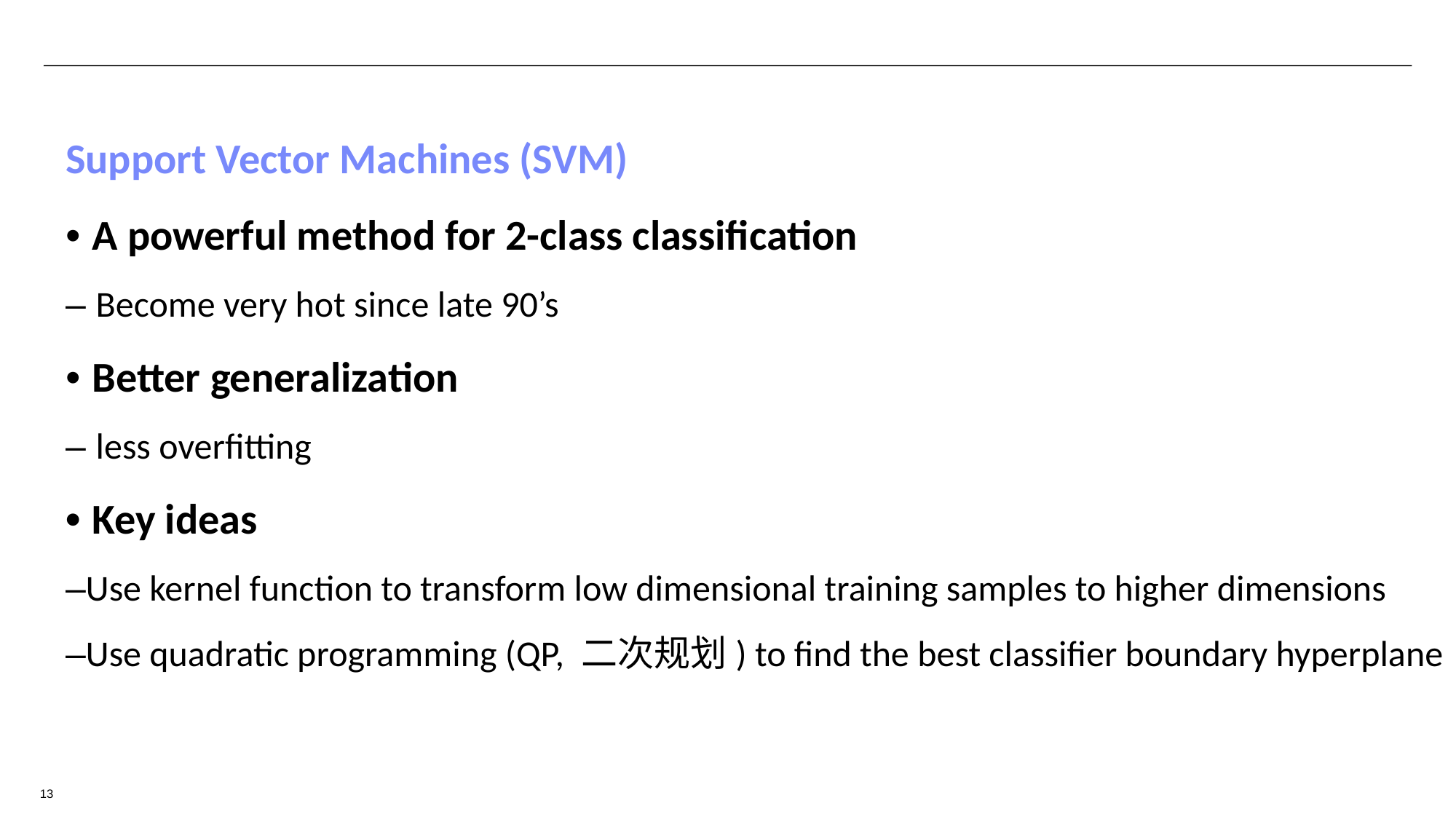

Support Vector Machines (SVM)
• A powerful method for 2-class classification
– Become very hot since late 90’s
• Better generalization
– less overfitting
• Key ideas
–Use kernel function to transform low dimensional training samples to higher dimensions
–Use quadratic programming (QP, 二次规划) to find the best classifier boundary hyperplane
13